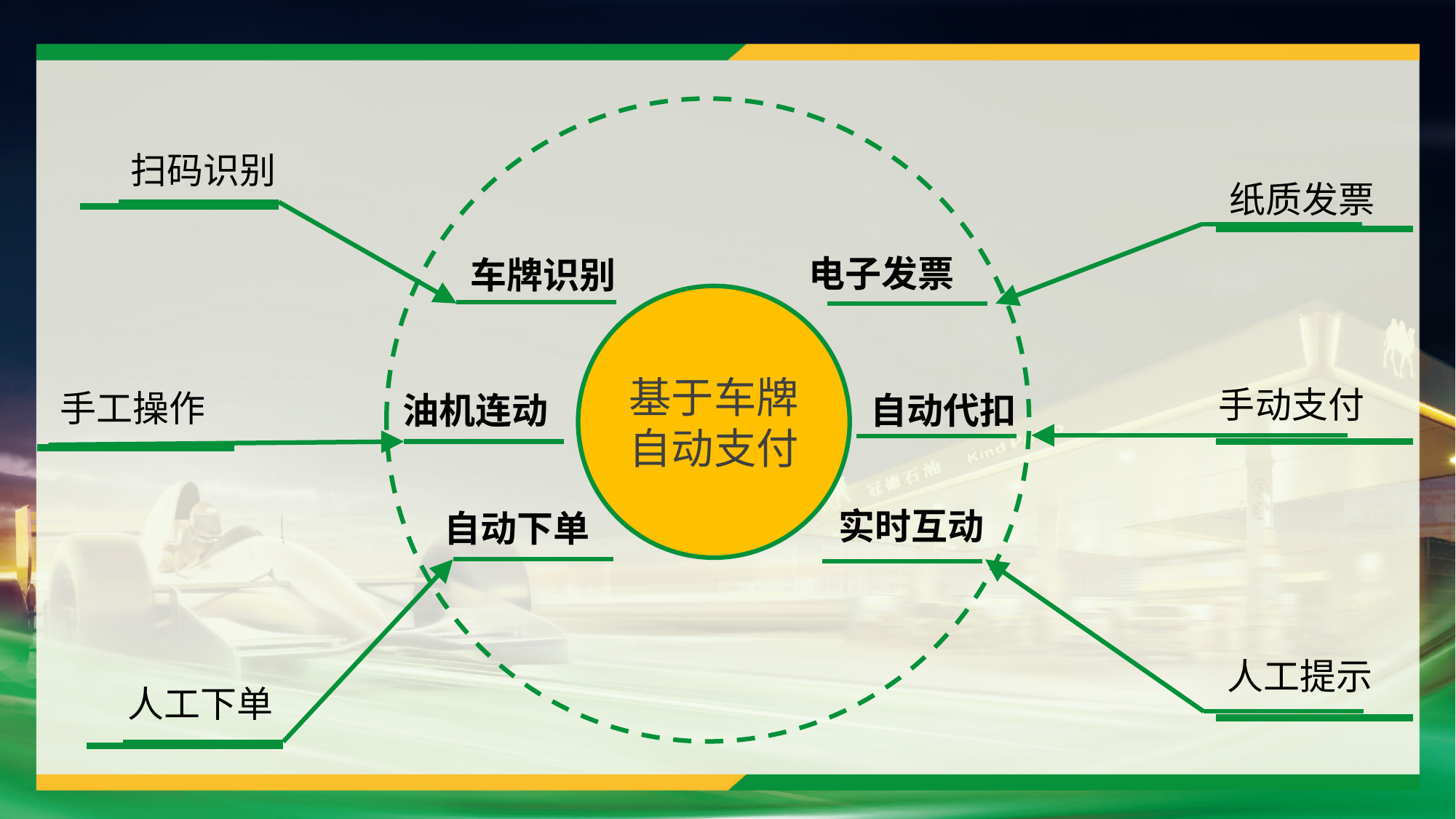

扫码识别
纸质发票
电子发票
车牌识别
基于车牌
自动支付
手动支付
手工操作
油机连动
自动代扣
实时互动
自动下单
人工提示
人工下单